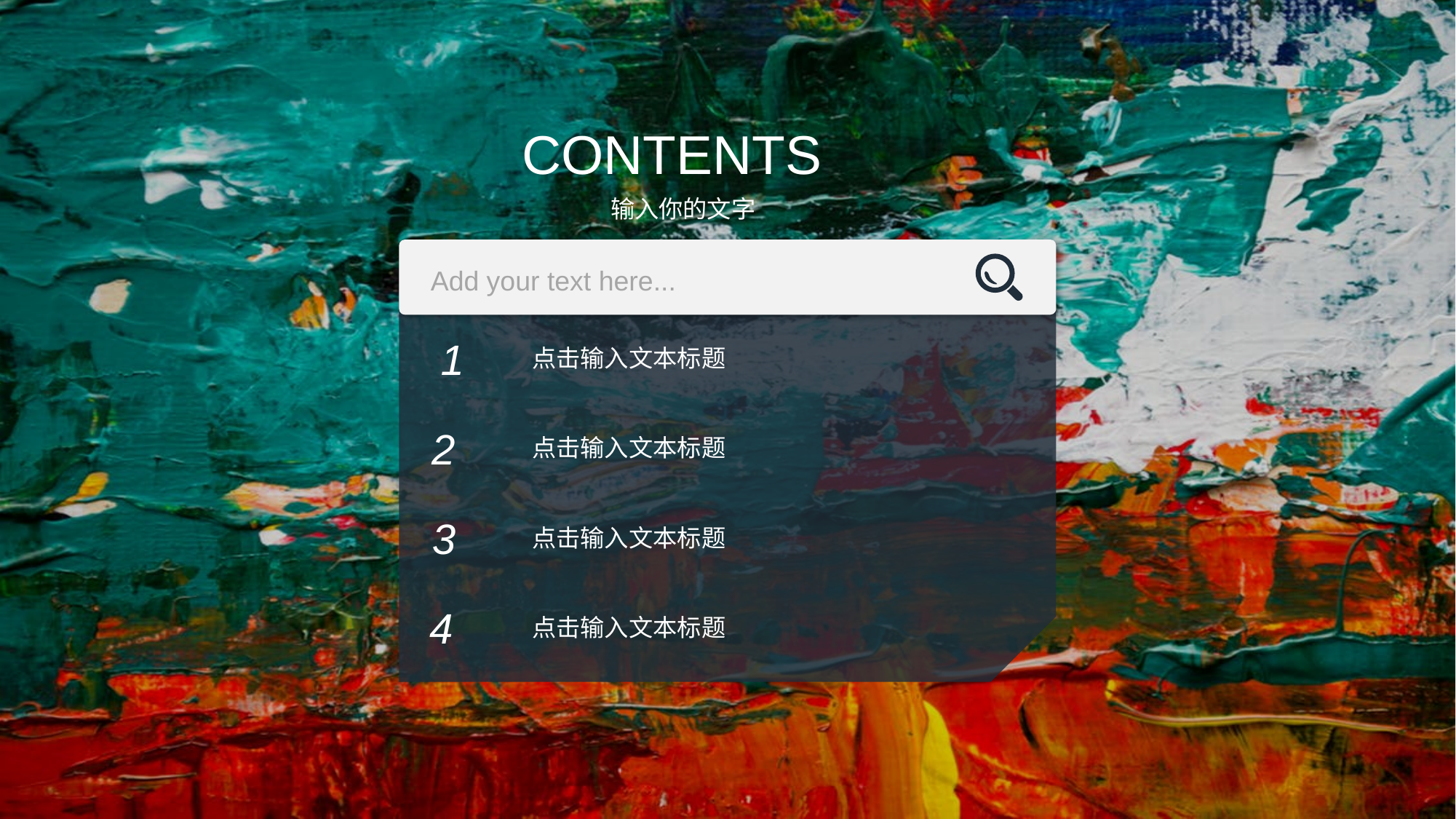

CONTENTS
输入你的文字

Add your text here...

1
点击输入文本标题
2
点击输入文本标题
3
点击输入文本标题
4
点击输入文本标题